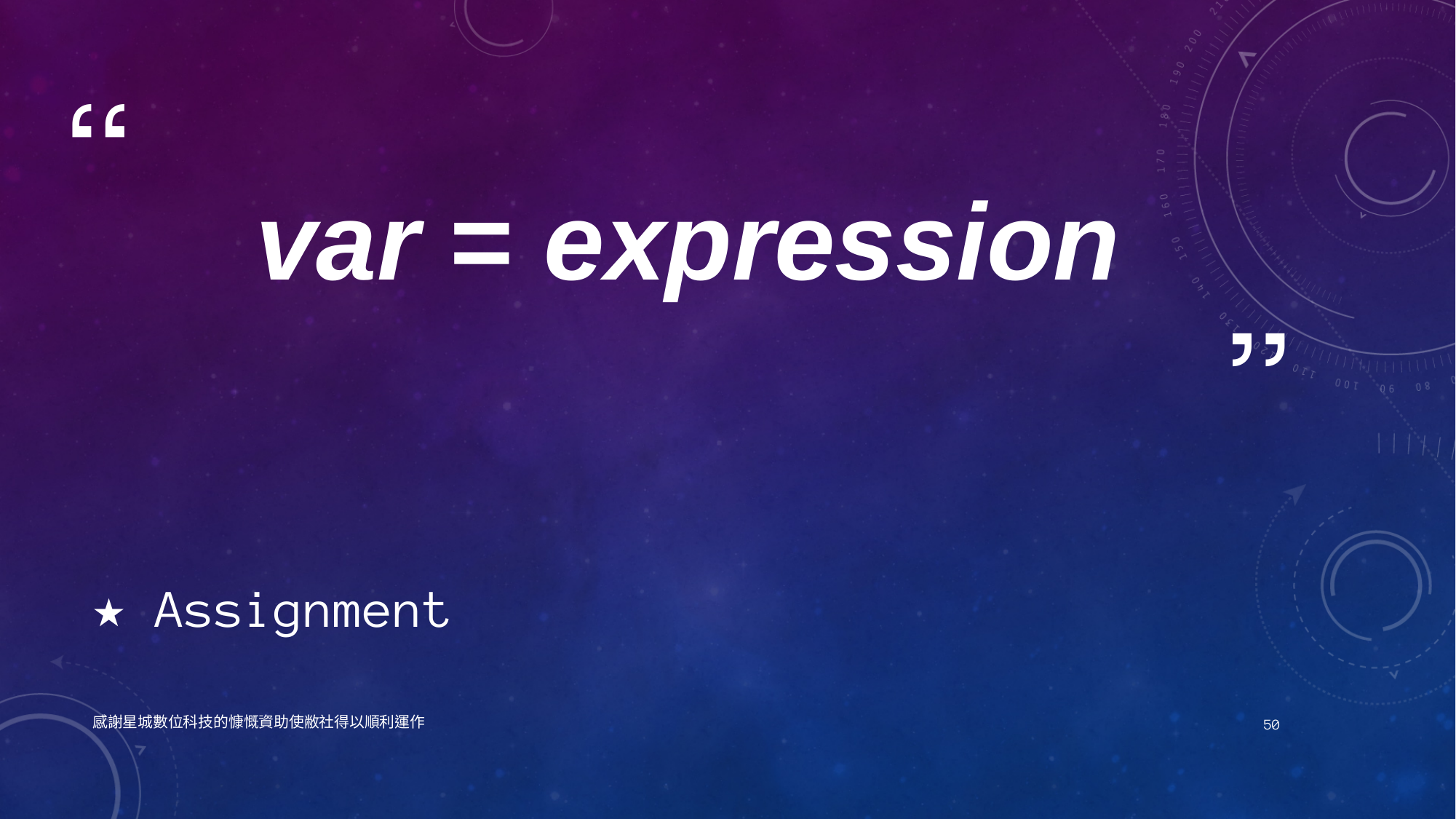

# var = expression

★ Assignment
感謝星城數位科技的慷慨資助使敝社得以順利運作
50